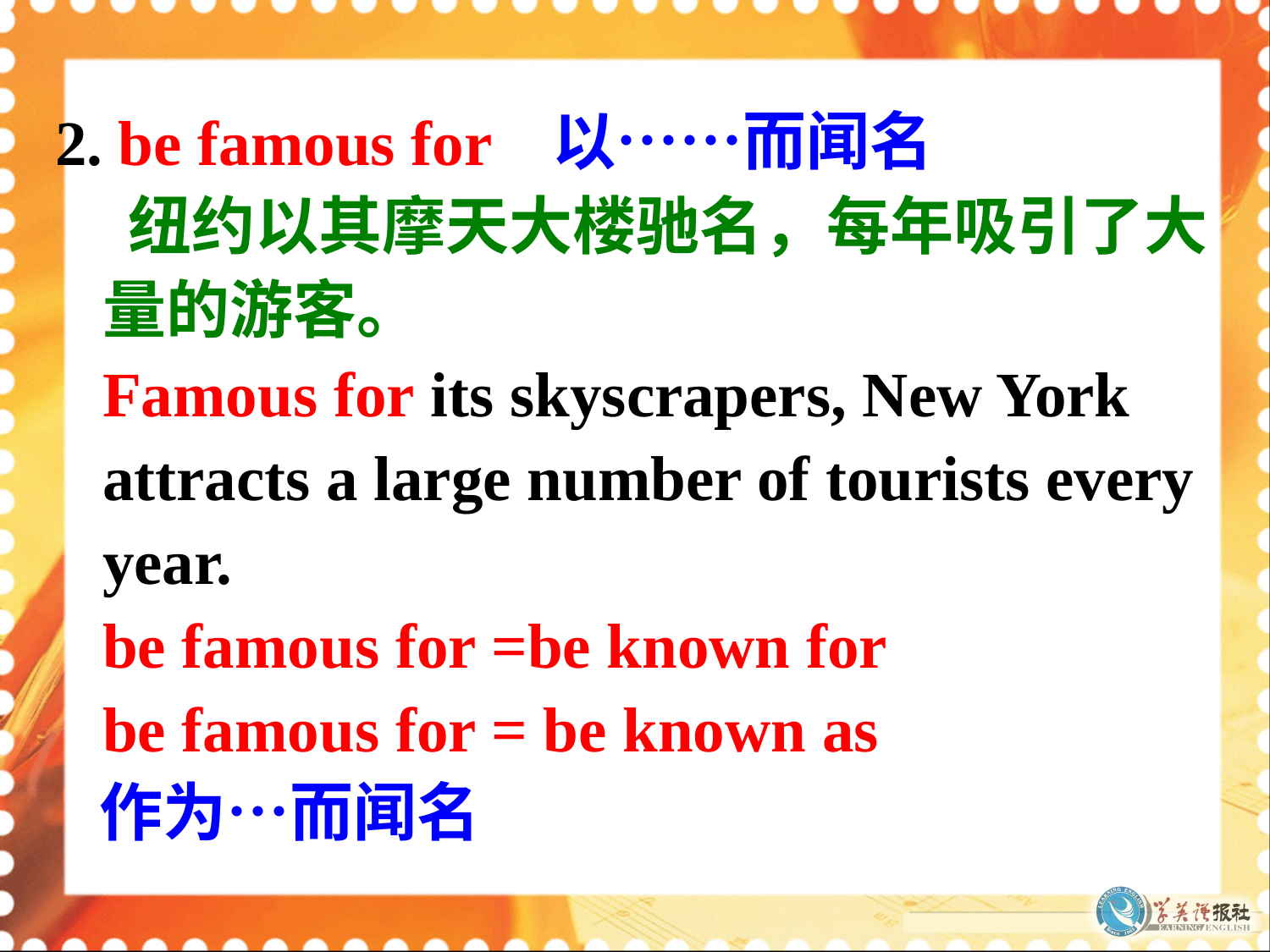

2. be famous for
    纽约以其摩天大楼驰名，每年吸引了大量的游客。
   Famous for its skyscrapers, New York attracts a large number of tourists every year.
   be famous for =be known for
   be famous for = be known as
  作为…而闻名
以……而闻名